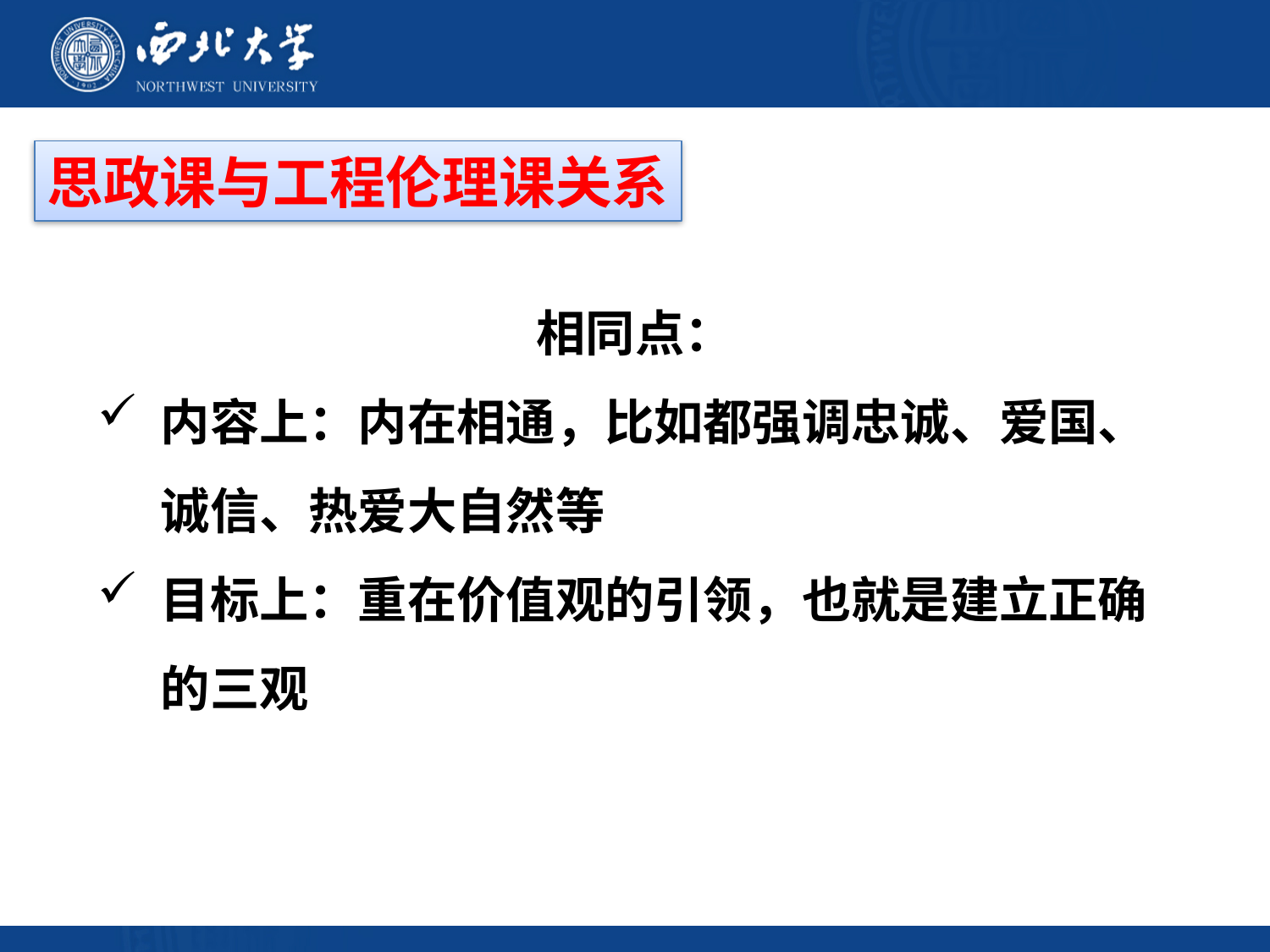

思政课与工程伦理课关系
相同点：
内容上：内在相通，比如都强调忠诚、爱国、诚信、热爱大自然等
目标上：重在价值观的引领，也就是建立正确的三观